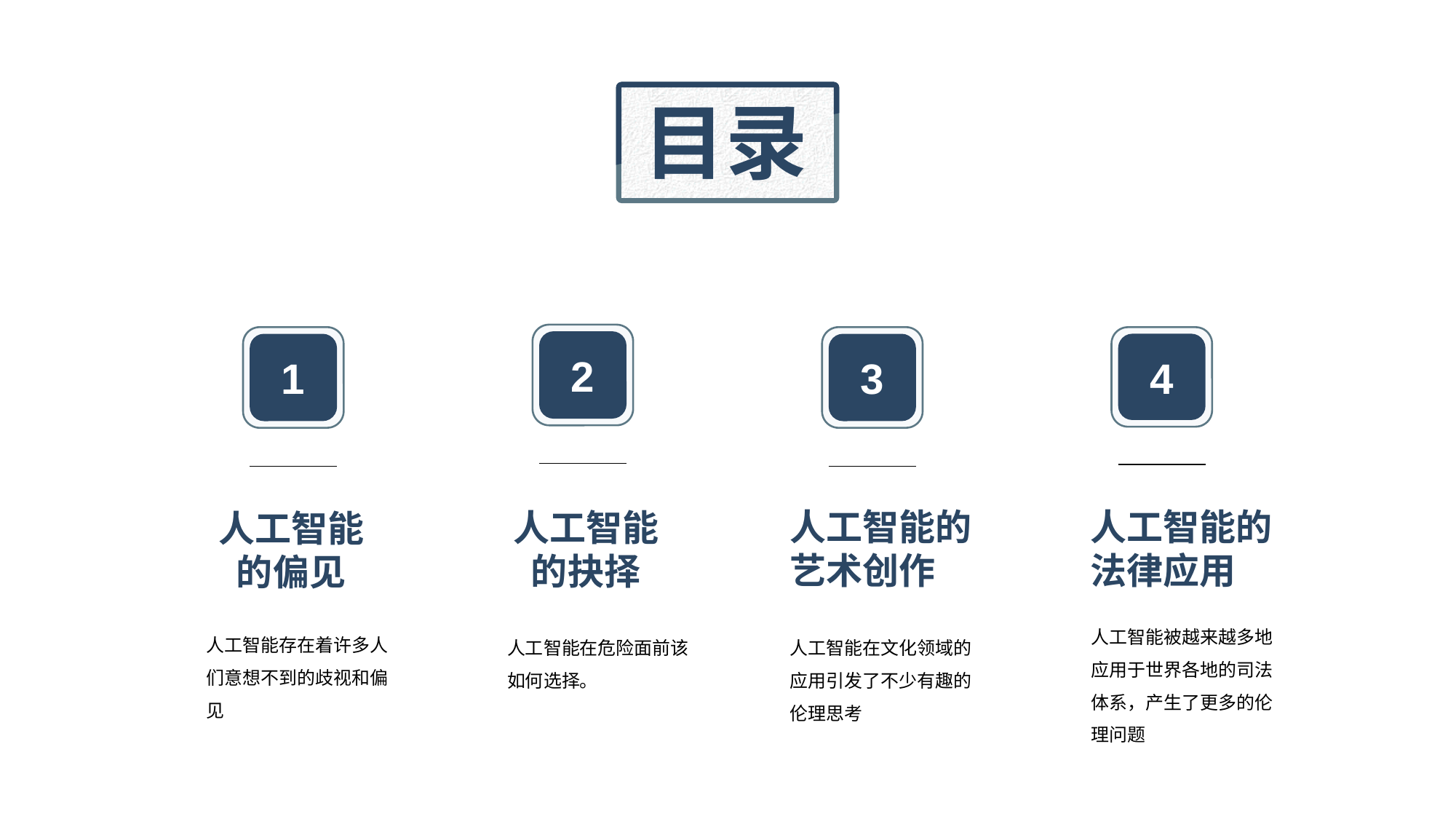

目录

2
人工智能的抉择

1
人工智能的偏见

3
人工智能的艺术创作
人工智能在文化领域的应用引发了不少有趣的伦理思考

4
人工智能的法律应用

人工智能被越来越多地应用于世界各地的司法体系，产生了更多的伦理问题
人工智能存在着许多人们意想不到的歧视和偏见
人工智能在危险面前该如何选择。